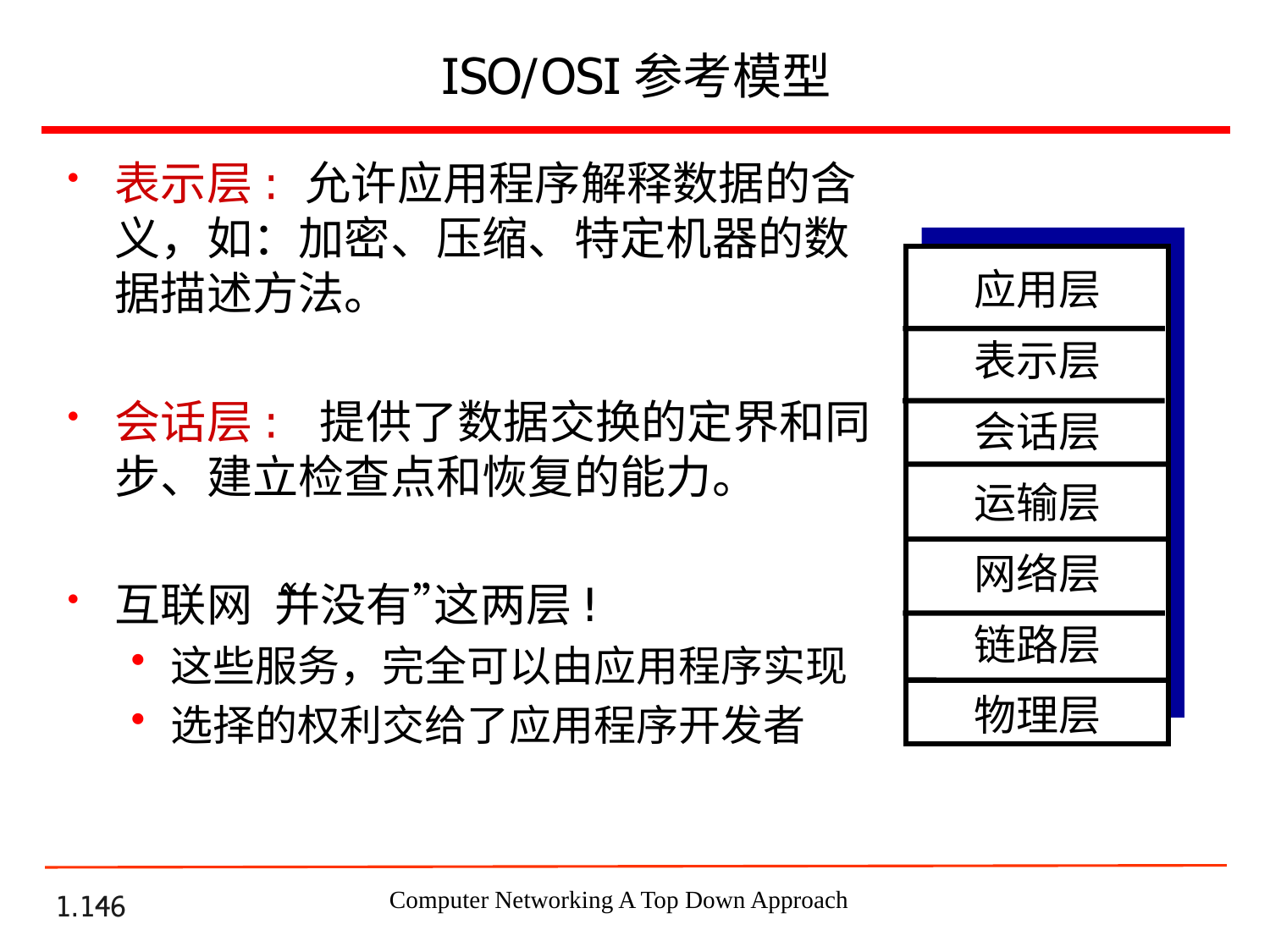

# ISO/OSI参考模型
表示层: 允许应用程序解释数据的含义，如：加密、压缩、特定机器的数据描述方法。

会话层:  提供了数据交换的定界和同步、建立检查点和恢复的能力。

互联网“并没有”这两层!
这些服务，完全可以由应用程序实现
选择的权利交给了应用程序开发者

应用层

表示层

会话层

运输层

网络层

链路层

物理层